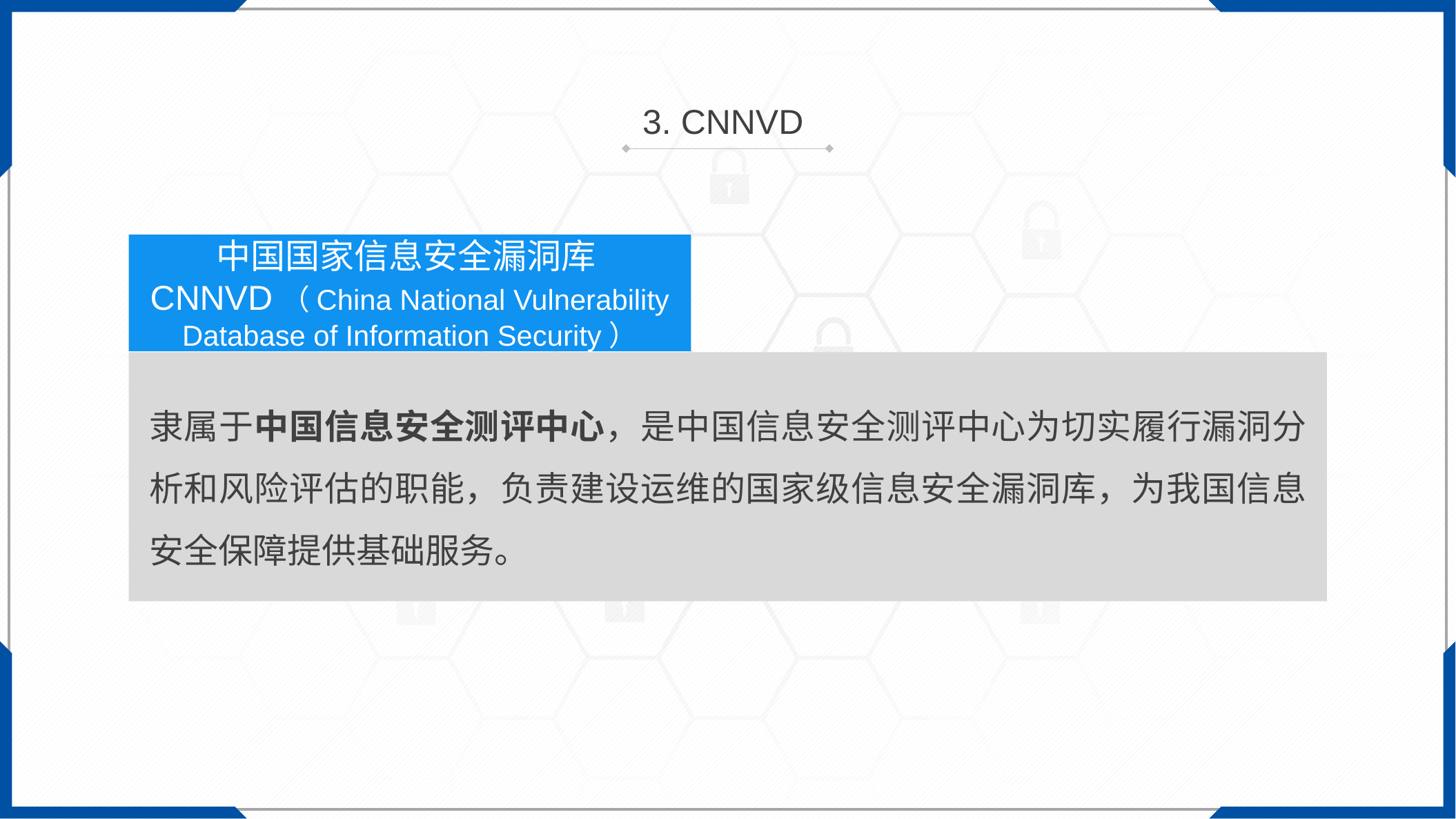

3. CNNVD
中国国家信息安全漏洞库CNNVD（China National Vulnerability Database of Information Security）
隶属于中国信息安全测评中心，是中国信息安全测评中心为切实履行漏洞分析和风险评估的职能，负责建设运维的国家级信息安全漏洞库，为我国信息安全保障提供基础服务。